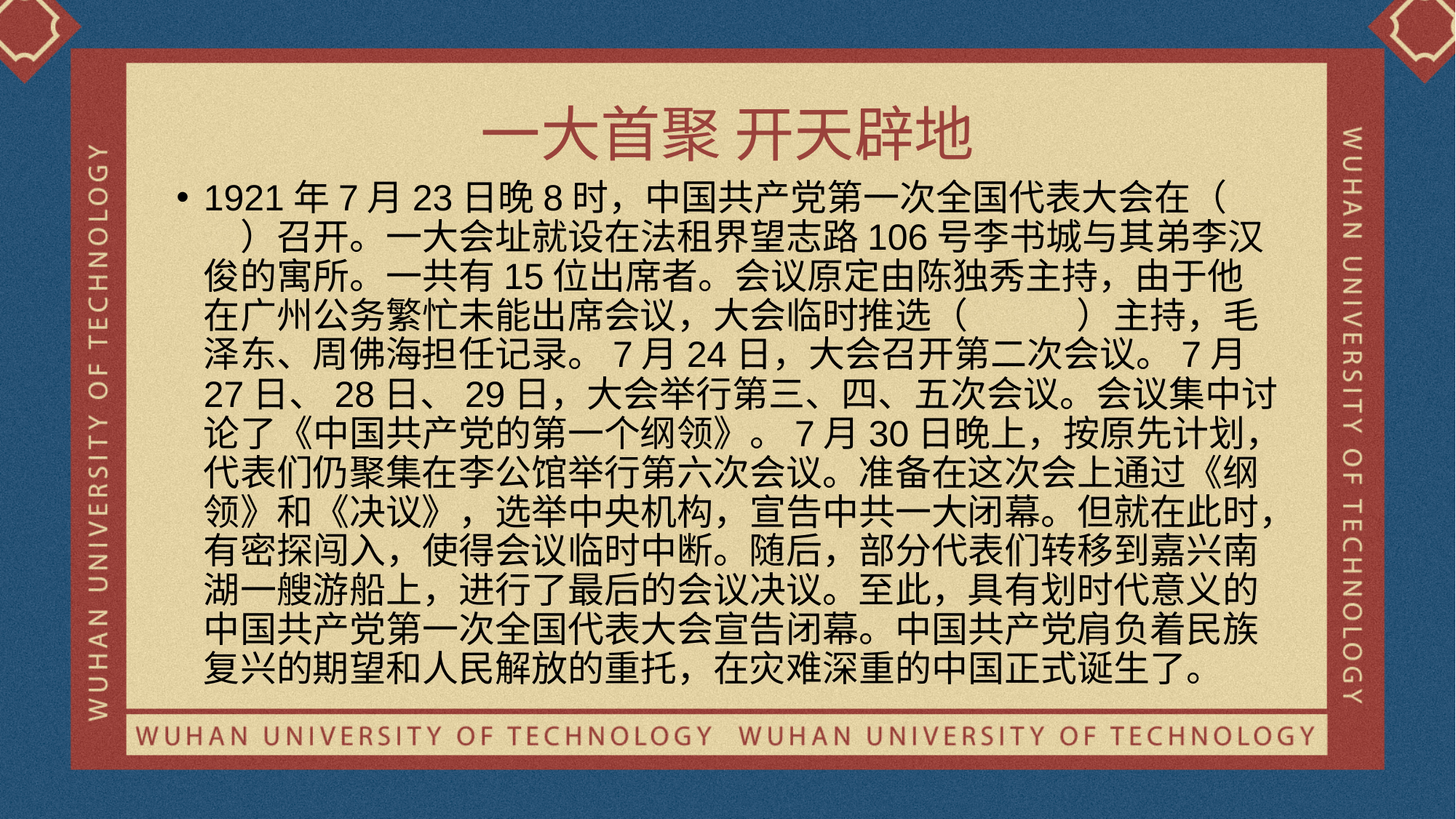

# 一大首聚 开天辟地
1921年7月23日晚8时，中国共产党第一次全国代表大会在（上海）召开。一大会址就设在法租界望志路106号李书城与其弟李汉俊的寓所。一共有15位出席者。会议原定由陈独秀主持，由于他在广州公务繁忙未能出席会议，大会临时推选（张国焘）主持，毛泽东、周佛海担任记录。7月24日，大会召开第二次会议。7月27日、28日、29日，大会举行第三、四、五次会议。会议集中讨论了《中国共产党的第一个纲领》。7月30日晚上，按原先计划，代表们仍聚集在李公馆举行第六次会议。准备在这次会上通过《纲领》和《决议》，选举中央机构，宣告中共一大闭幕。但就在此时，有密探闯入，使得会议临时中断。随后，部分代表们转移到嘉兴南湖一艘游船上，进行了最后的会议决议。至此，具有划时代意义的中国共产党第一次全国代表大会宣告闭幕。中国共产党肩负着民族复兴的期望和人民解放的重托，在灾难深重的中国正式诞生了。